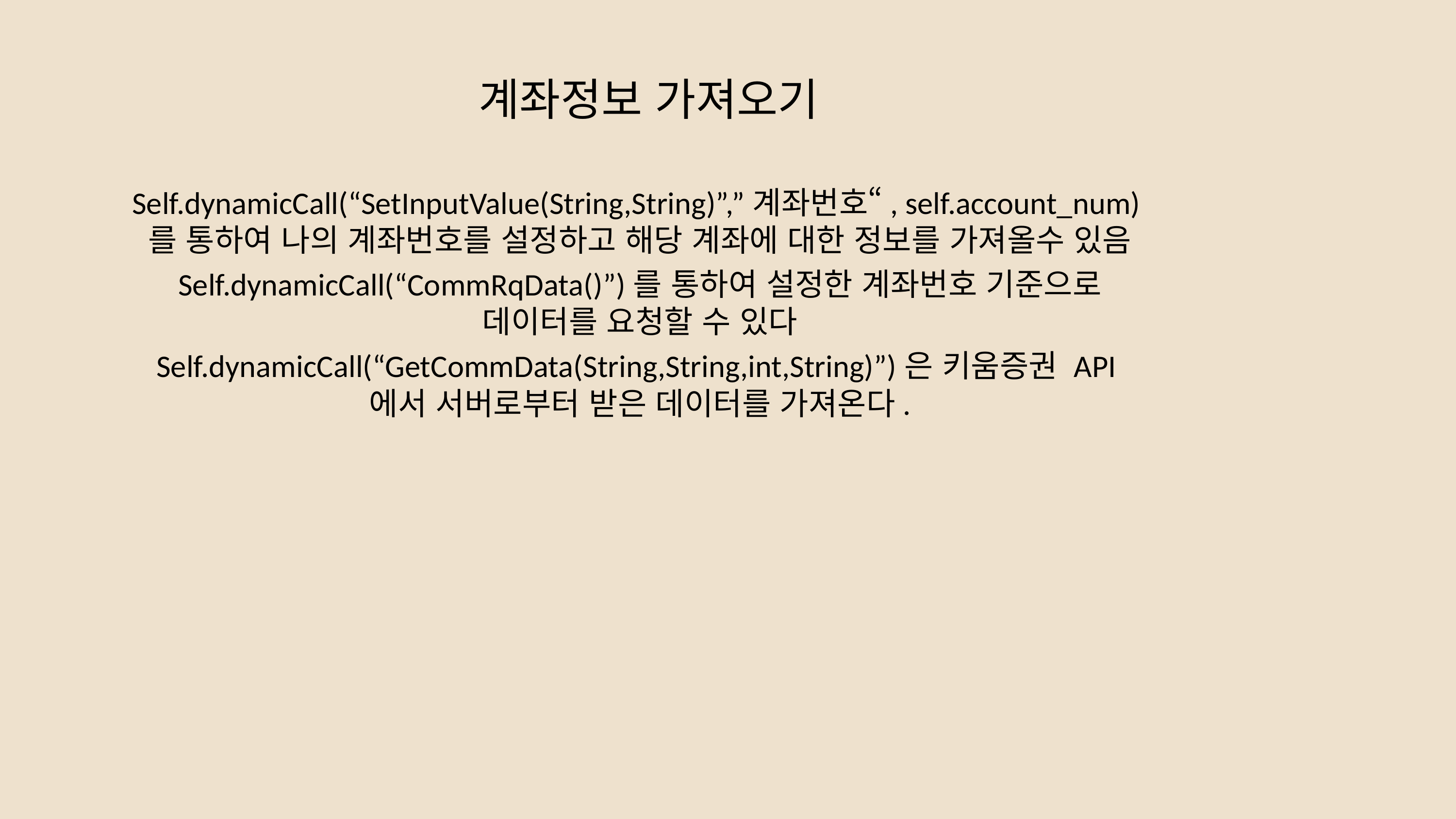

# 계좌정보 가져오기
Self.dynamicCall(“SetInputValue(String,String)”,”계좌번호“, self.account_num)를 통하여 나의 계좌번호를 설정하고 해당 계좌에 대한 정보를 가져올수 있음
Self.dynamicCall(“CommRqData()”)를 통하여 설정한 계좌번호 기준으로 데이터를 요청할 수 있다
Self.dynamicCall(“GetCommData(String,String,int,String)”)은 키움증권 API에서 서버로부터 받은 데이터를 가져온다.